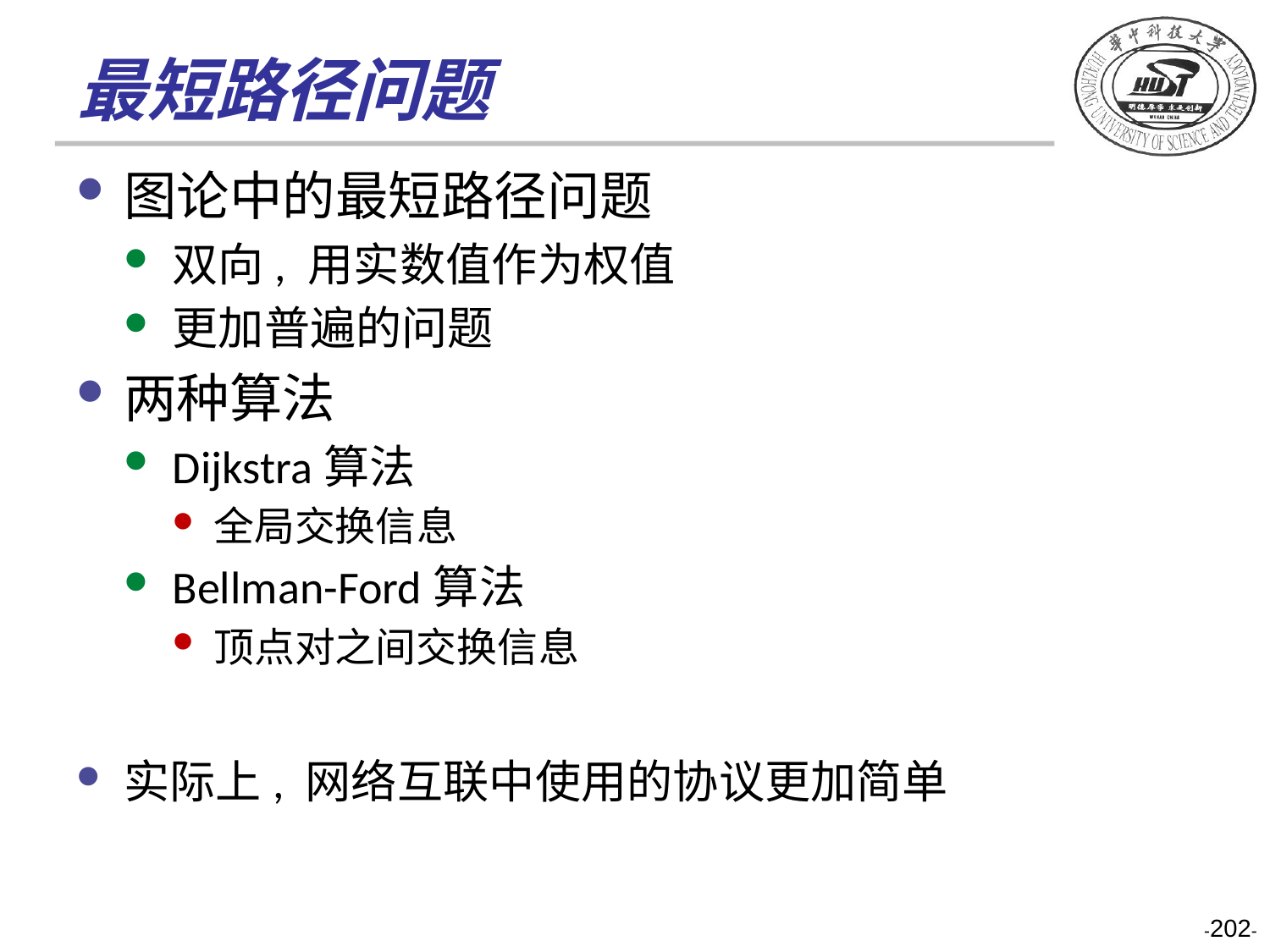

# 最短路径问题
图论中的最短路径问题
双向, 用实数值作为权值
更加普遍的问题
两种算法
Dijkstra算法
全局交换信息
Bellman-Ford算法
顶点对之间交换信息

实际上, 网络互联中使用的协议更加简单
-202-